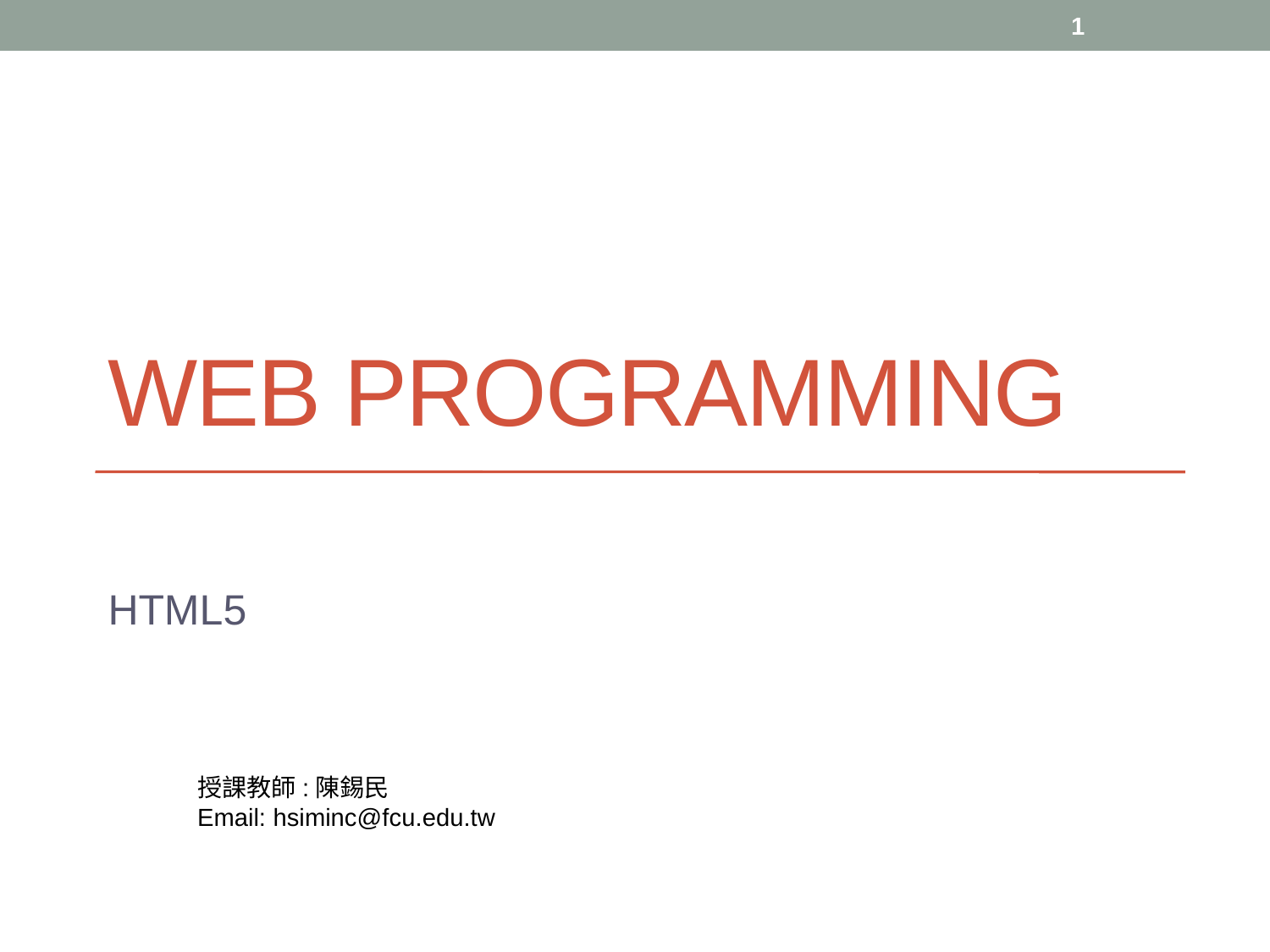

1
# Web Programming
HTML5
授課教師:陳錫民
Email: hsiminc@fcu.edu.tw